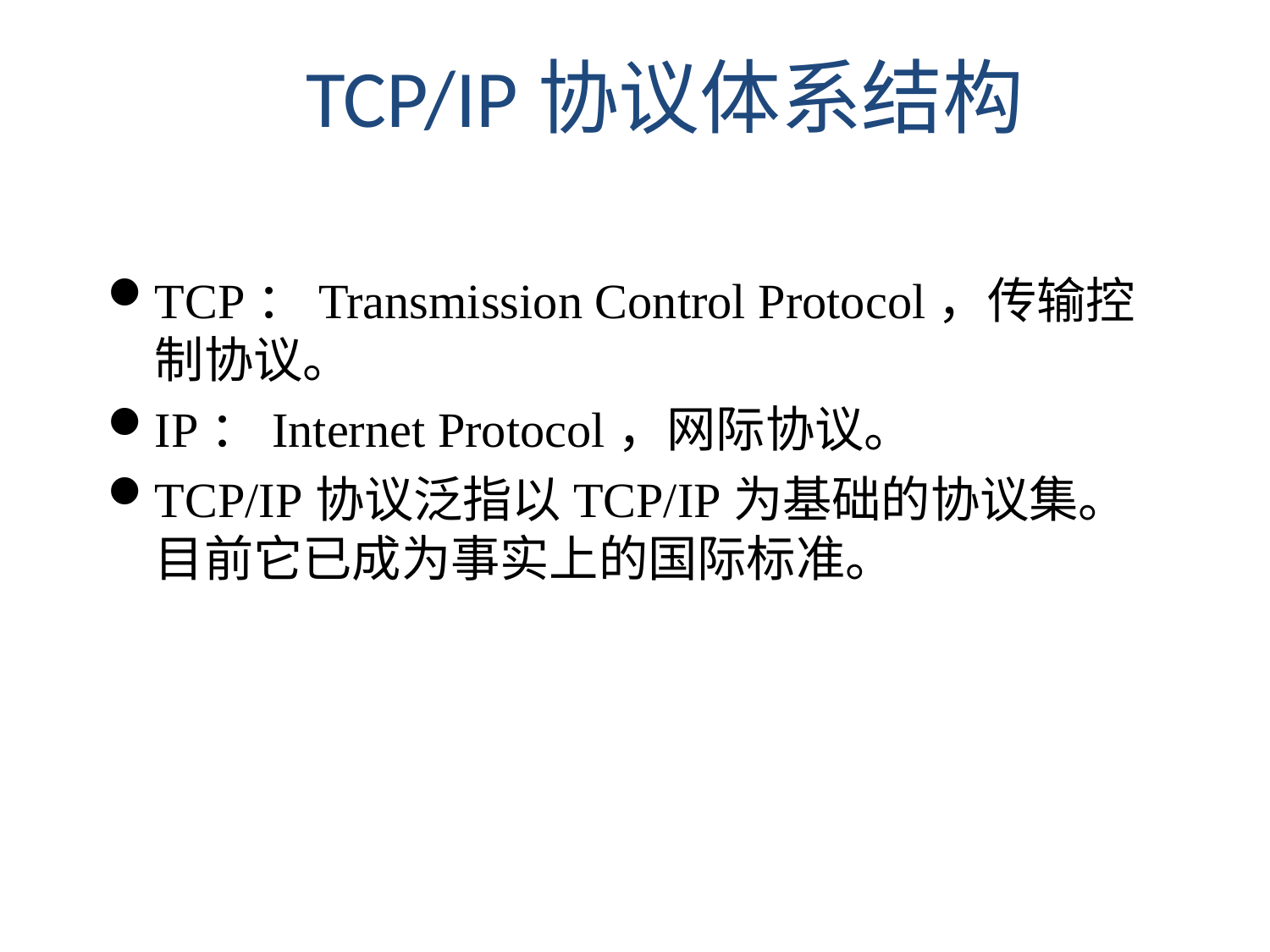

TCP/IP协议体系结构
TCP：Transmission Control Protocol，传输控制协议。
IP：Internet Protocol，网际协议。
TCP/IP协议泛指以TCP/IP为基础的协议集。目前它已成为事实上的国际标准。